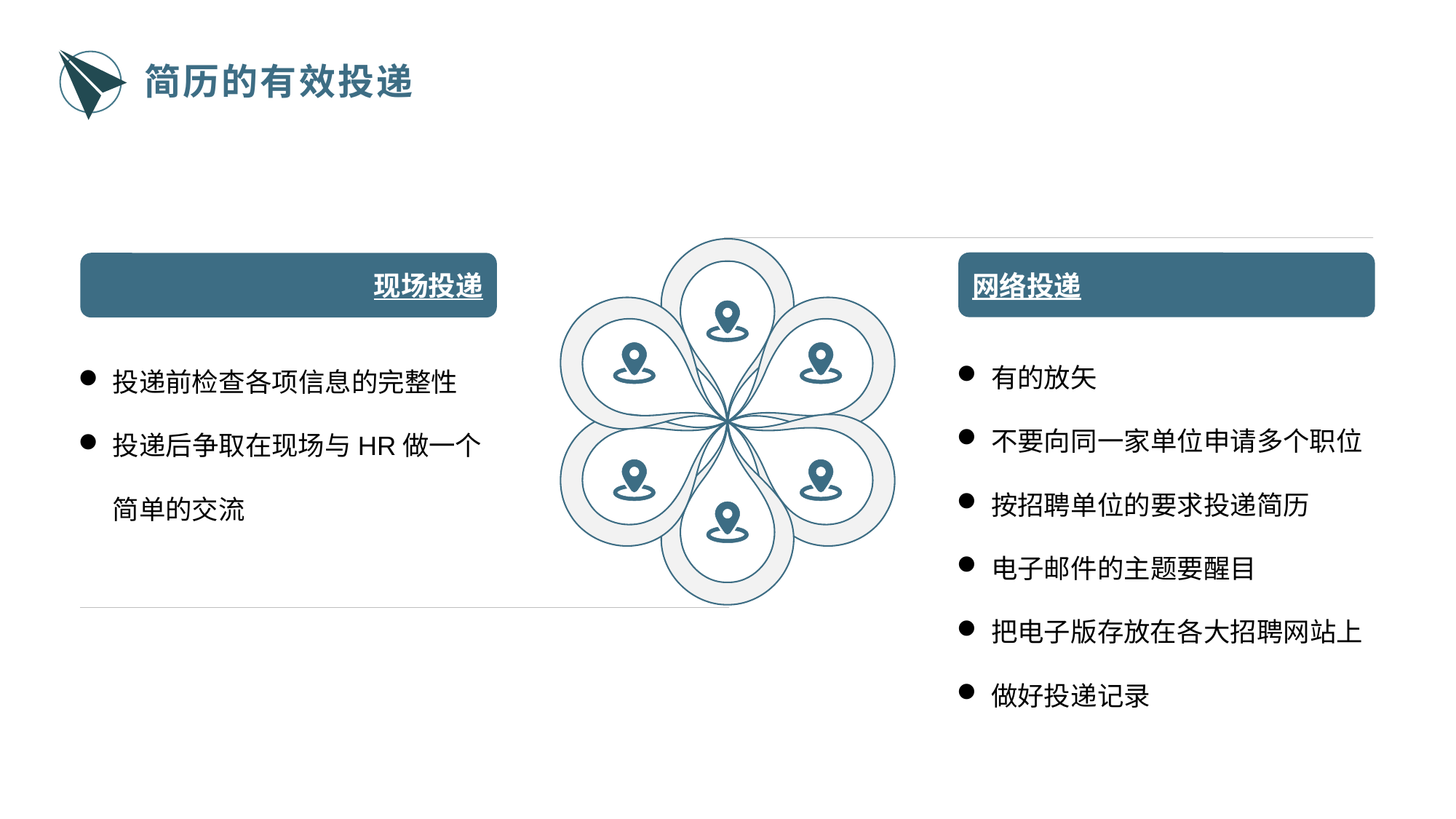

简历的有效投递

网络投递
现场投递
有的放矢
不要向同一家单位申请多个职位
按招聘单位的要求投递简历
电子邮件的主题要醒目
把电子版存放在各大招聘网站上
做好投递记录
投递前检查各项信息的完整性
投递后争取在现场与HR做一个简单的交流